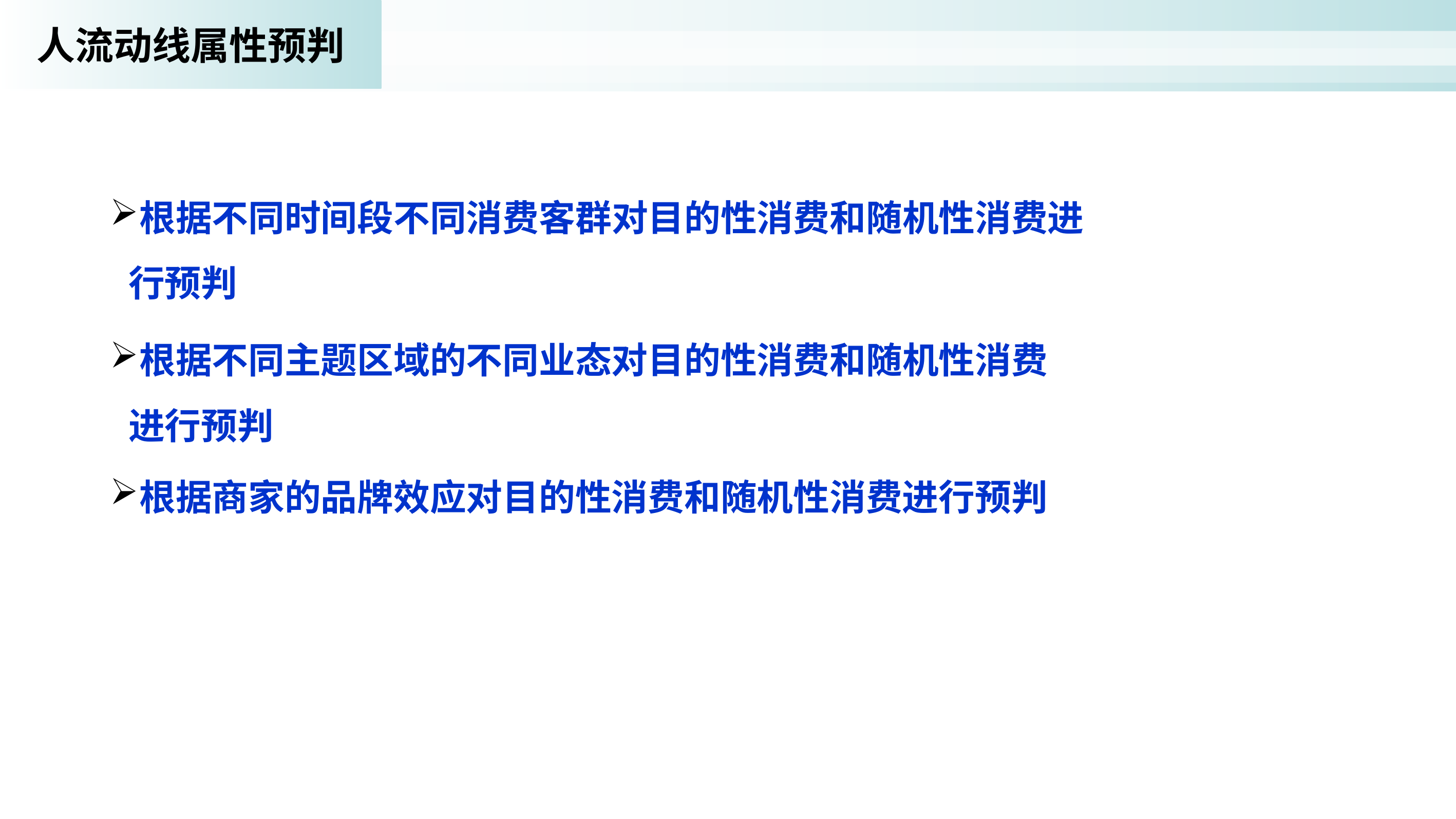

人流动线属性预判
根据不同时间段不同消费客群对目的性消费和随机性消费进行预判
根据不同主题区域的不同业态对目的性消费和随机性消费进行预判
根据商家的品牌效应对目的性消费和随机性消费进行预判